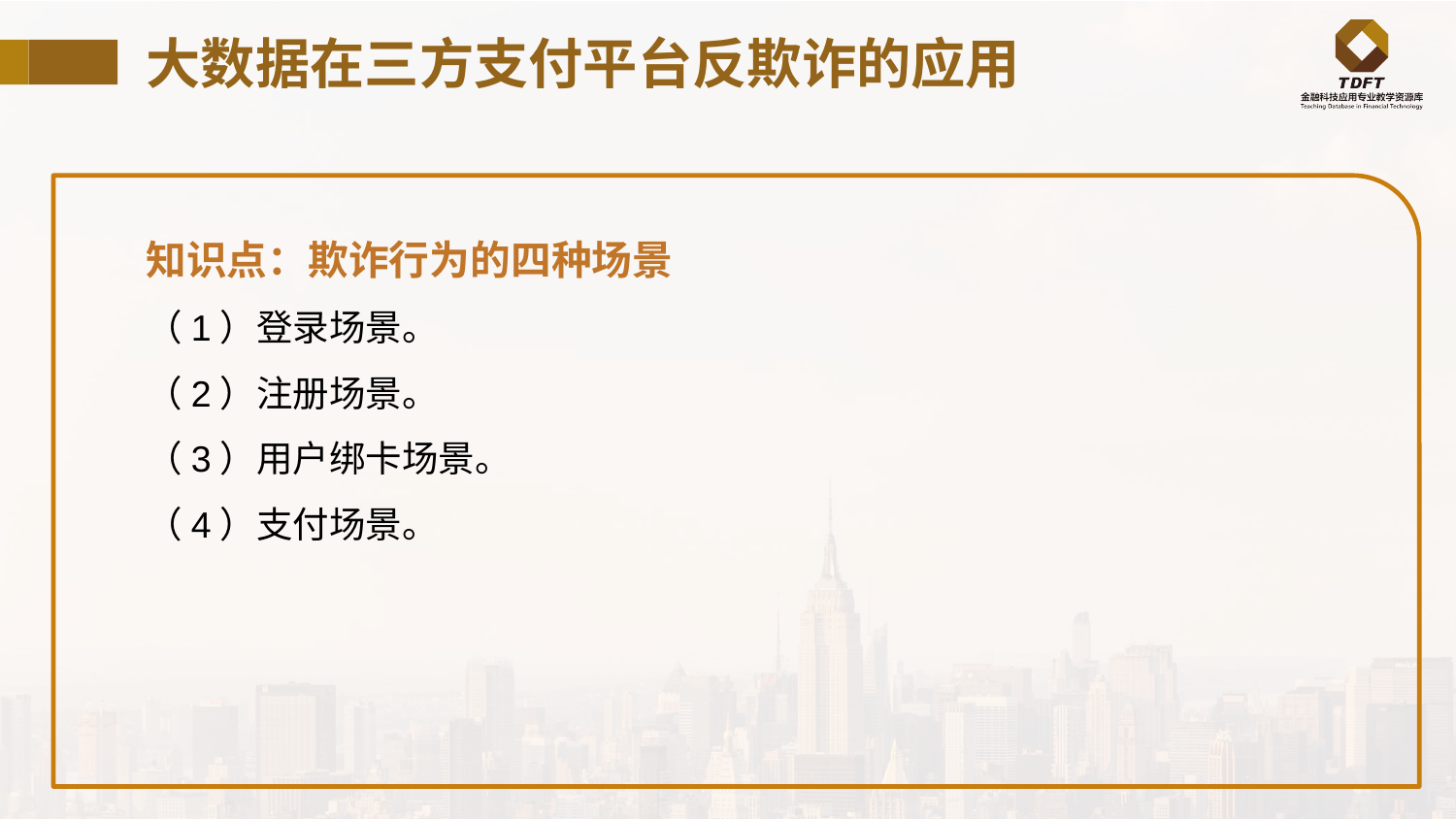

# 大数据在三方支付平台反欺诈的应用

知识点：欺诈行为的四种场景
（1）登录场景。
（2）注册场景。
（3）用户绑卡场景。
（4）支付场景。